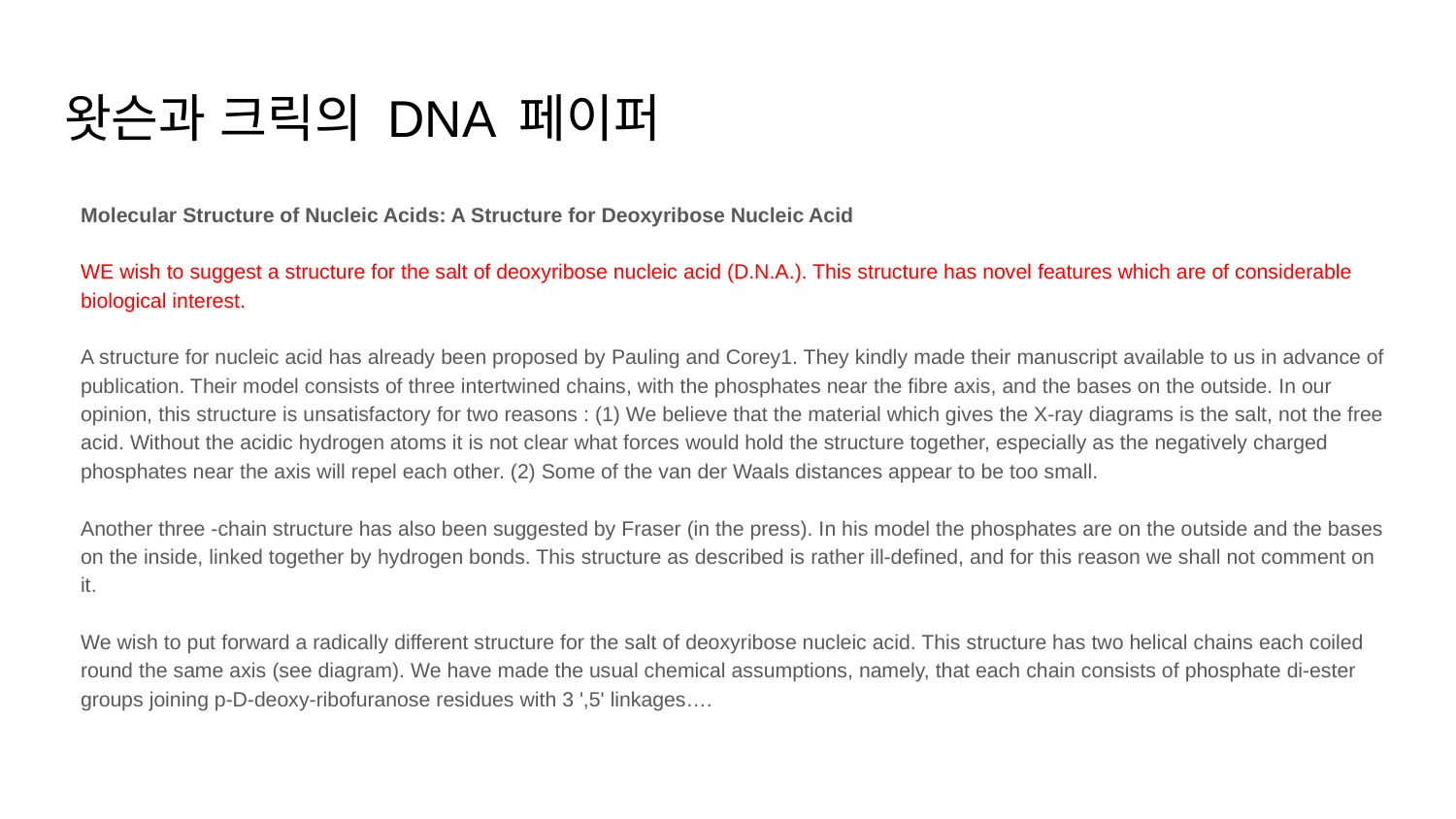

# 왓슨과 크릭의 DNA 페이퍼
Molecular Structure of Nucleic Acids: A Structure for Deoxyribose Nucleic Acid

WE wish to suggest a structure for the salt of deoxyribose nucleic acid (D.N.A.). This structure has novel features which are of considerable biological interest.

A structure for nucleic acid has already been proposed by Pauling and Corey1. They kindly made their manuscript available to us in advance of publication. Their model consists of three intertwined chains, with the phosphates near the fibre axis, and the bases on the outside. In our opinion, this structure is unsatisfactory for two reasons : (1) We believe that the material which gives the X-ray diagrams is the salt, not the free acid. Without the acidic hydrogen atoms it is not clear what forces would hold the structure together, especially as the negatively charged phosphates near the axis will repel each other. (2) Some of the van der Waals distances appear to be too small.

Another three -chain structure has also been suggested by Fraser (in the press). In his model the phosphates are on the outside and the bases on the inside, linked together by hydrogen bonds. This structure as described is rather ill-defined, and for this reason we shall not comment on it.

We wish to put forward a radically different structure for the salt of deoxyribose nucleic acid. This structure has two helical chains each coiled round the same axis (see diagram). We have made the usual chemical assumptions, namely, that each chain consists of phosphate di-ester groups joining p-D-deoxy-ribofuranose residues with 3 ',5' linkages….